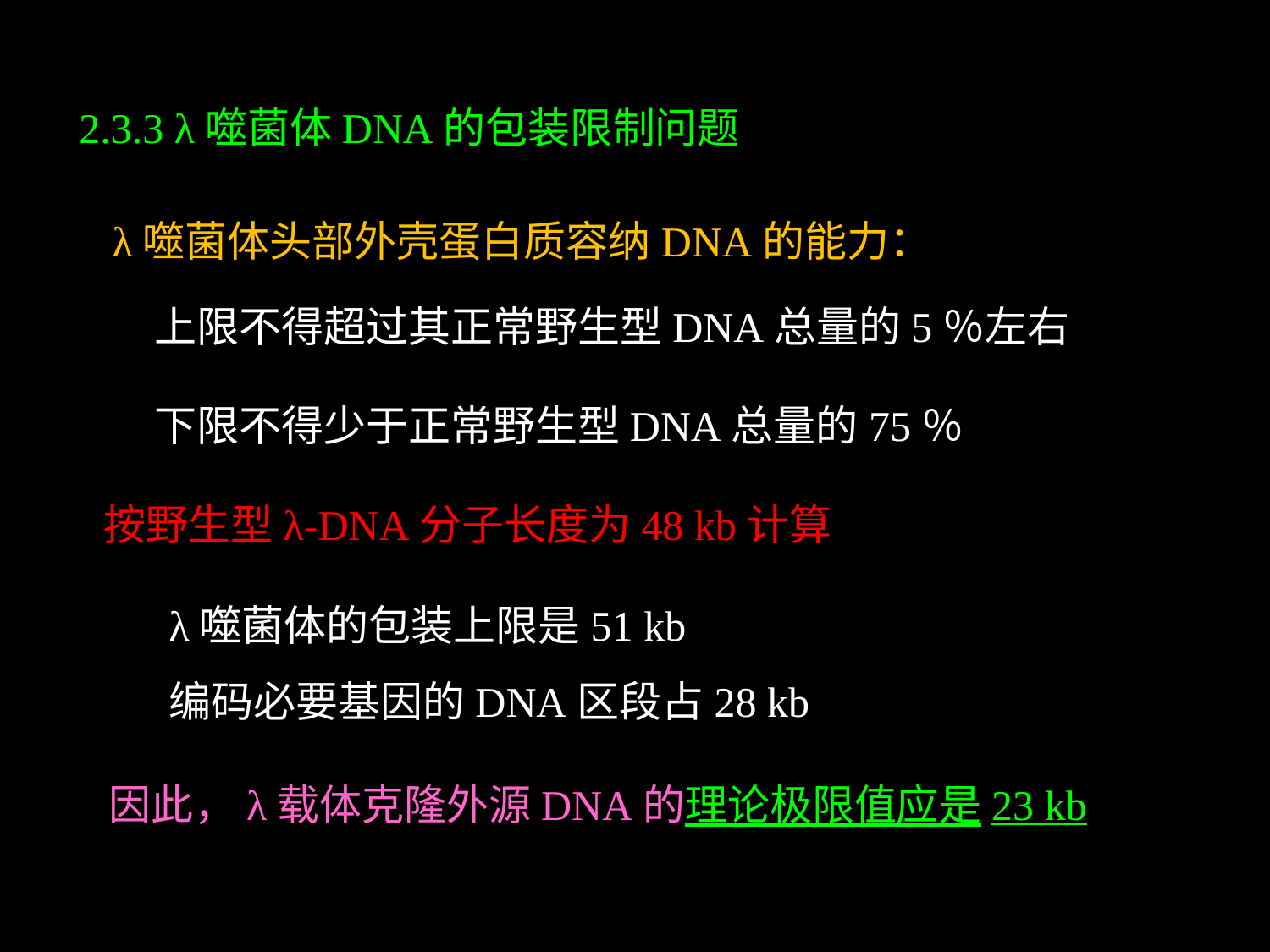

2.3.3 λ噬菌体DNA的包装限制问题
λ噬菌体头部外壳蛋白质容纳DNA的能力：
上限不得超过其正常野生型DNA总量的5％左右
下限不得少于正常野生型DNA总量的75％
按野生型λ-DNA分子长度为48 kb计算
λ噬菌体的包装上限是51 kb
编码必要基因的DNA区段占28 kb
因此，λ载体克隆外源DNA的理论极限值应是23 kb